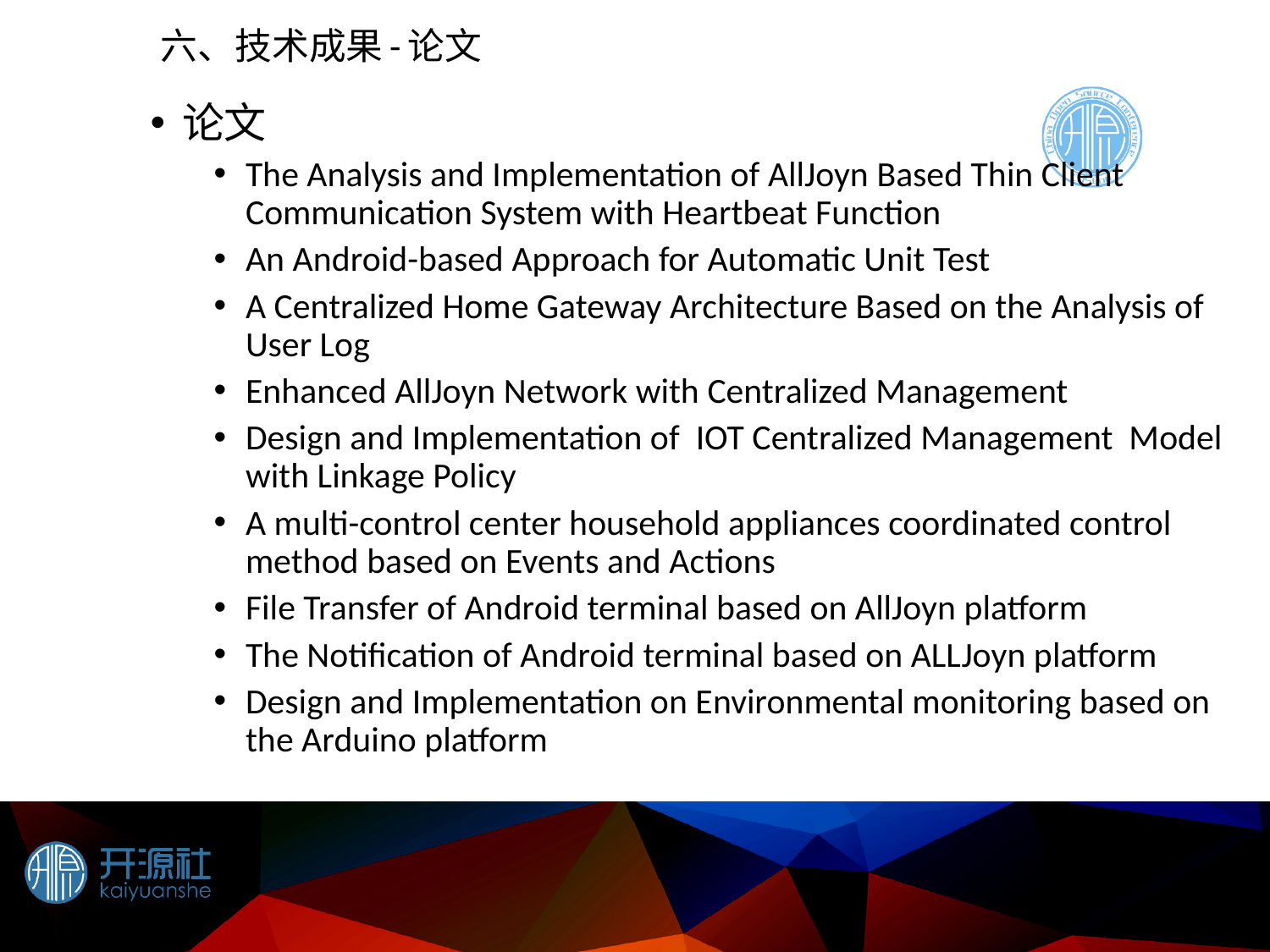

# 六、技术成果-论文
论文
The Analysis and Implementation of AllJoyn Based Thin Client Communication System with Heartbeat Function
An Android-based Approach for Automatic Unit Test
A Centralized Home Gateway Architecture Based on the Analysis of User Log
Enhanced AllJoyn Network with Centralized Management
Design and Implementation of  IOT Centralized Management  Model with Linkage Policy
A multi-control center household appliances coordinated control method based on Events and Actions
File Transfer of Android terminal based on AllJoyn platform
The Notification of Android terminal based on ALLJoyn platform
Design and Implementation on Environmental monitoring based on the Arduino platform

45